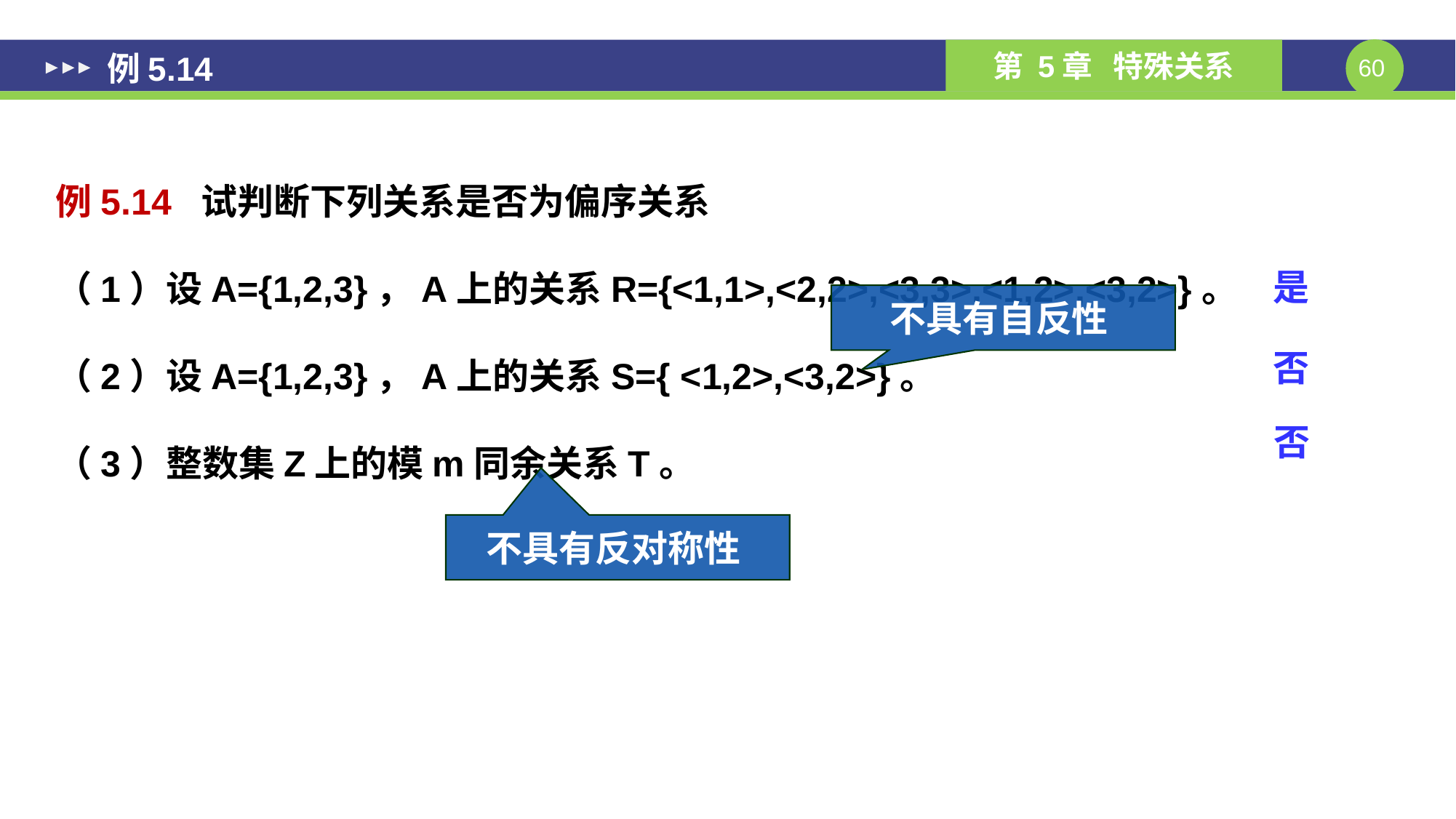

# 例5.14
例5.14  试判断下列关系是否为偏序关系
（1）设A={1,2,3}，A上的关系R={<1,1>,<2,2>,<3,3>,<1,2>,<3,2>}。
（2）设A={1,2,3}，A上的关系S={ <1,2>,<3,2>}。
（3）整数集Z上的模m同余关系T。
是
不具有自反性
否
否
不具有反对称性